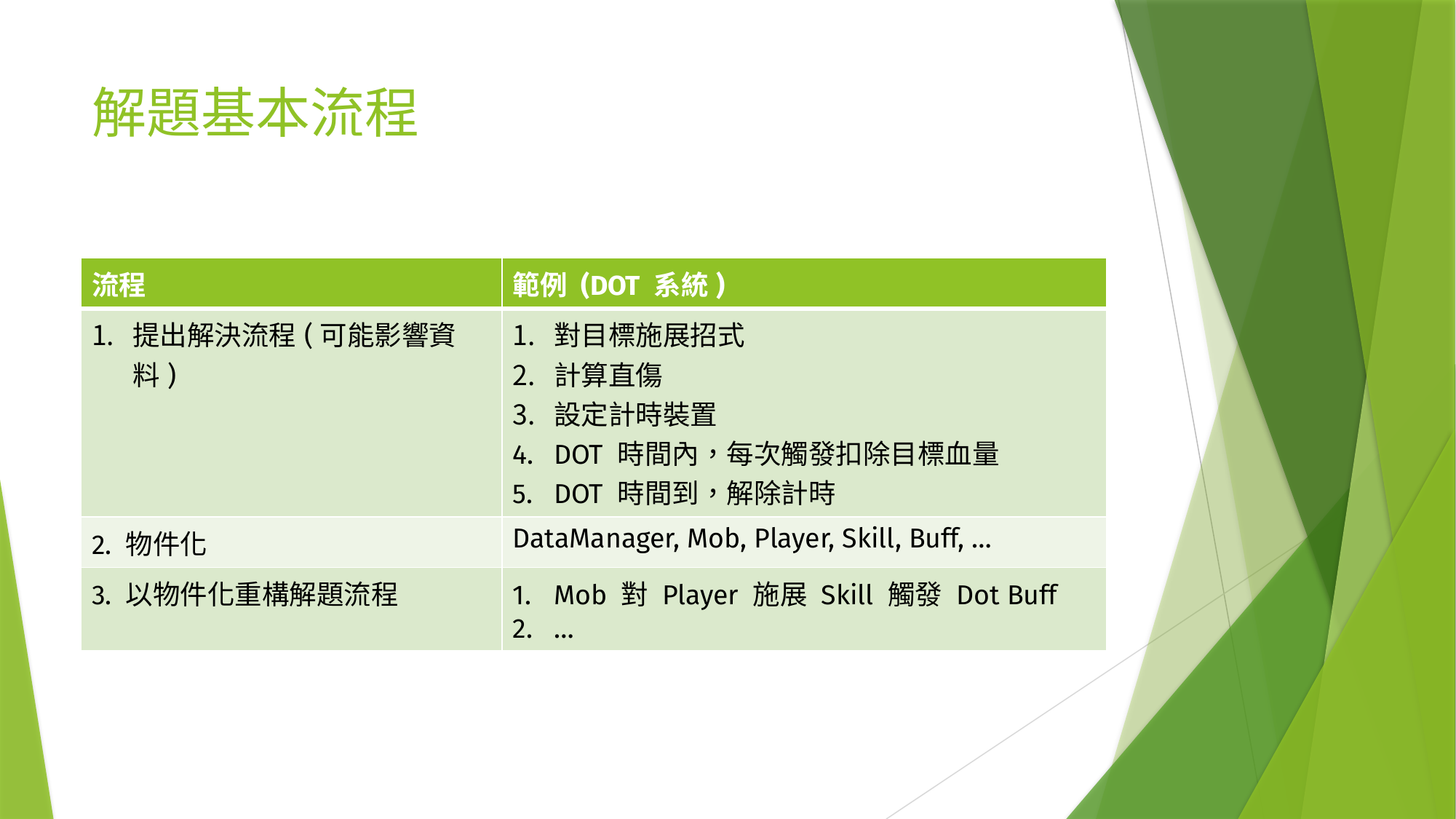

# 解題基本流程
| 流程 | 範例 (DOT 系統) |
| --- | --- |
| 提出解決流程(可能影響資料) | 對目標施展招式 計算直傷 設定計時裝置 DOT 時間內，每次觸發扣除目標血量 DOT 時間到，解除計時 |
| 2. 物件化 | DataManager, Mob, Player, Skill, Buff, … |
| 3. 以物件化重構解題流程 | Mob 對 Player 施展 Skill 觸發 Dot Buff … |